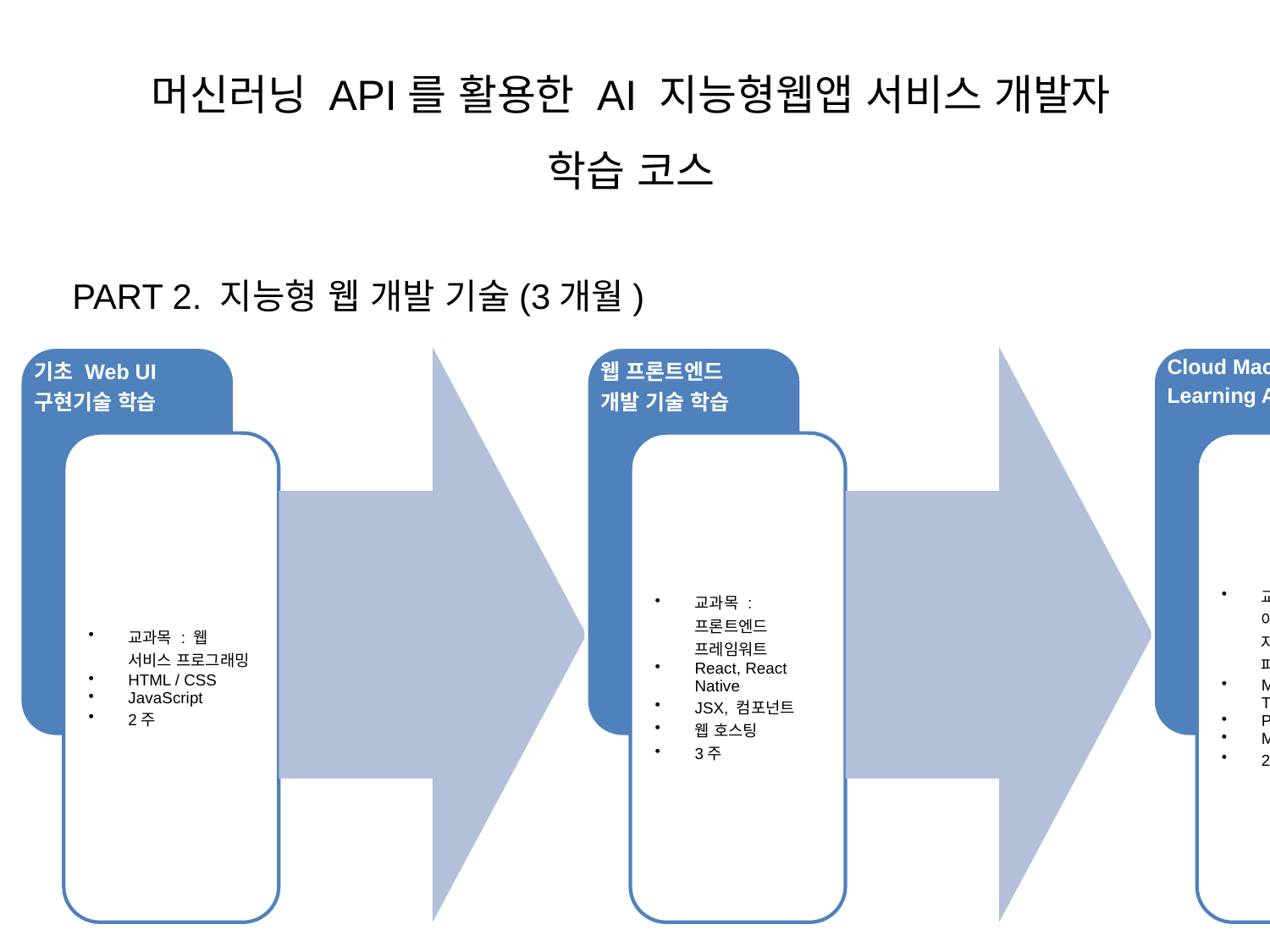

머신러닝 API를 활용한 AI 지능형웹앱 서비스 개발자
학습 코스
PART 2. 지능형 웹 개발 기술(3개월)
기초 Web UI
구현기술 학습
교과목 : 웹 서비스 프로그래밍
웹 프론트엔드
개발 기술 학습
교과목 : 프론트엔드 프레임워트
HTML / CSS
2주
React, React Native
3주
2주
JSX, 컴포넌트
JavaScript
웹 호스팅